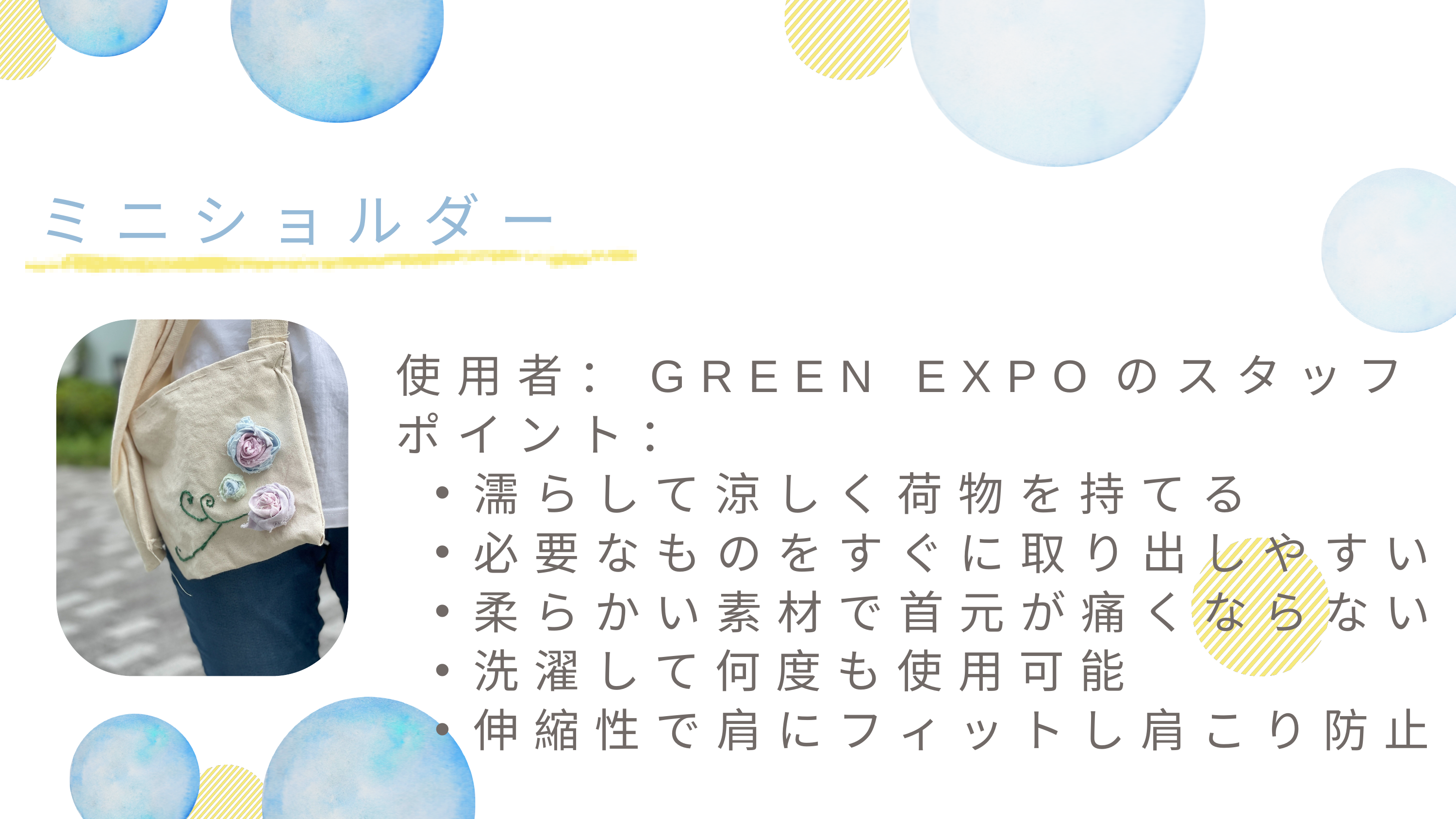

ミニショルダー

使用者：GREEN EXPOのスタッフ
ポイント：
濡らして涼しく荷物を持てる
必要なものをすぐに取り出しやすい
柔らかい素材で首元が痛くならない
洗濯して何度も使用可能
伸縮性で肩にフィットし肩こり防止